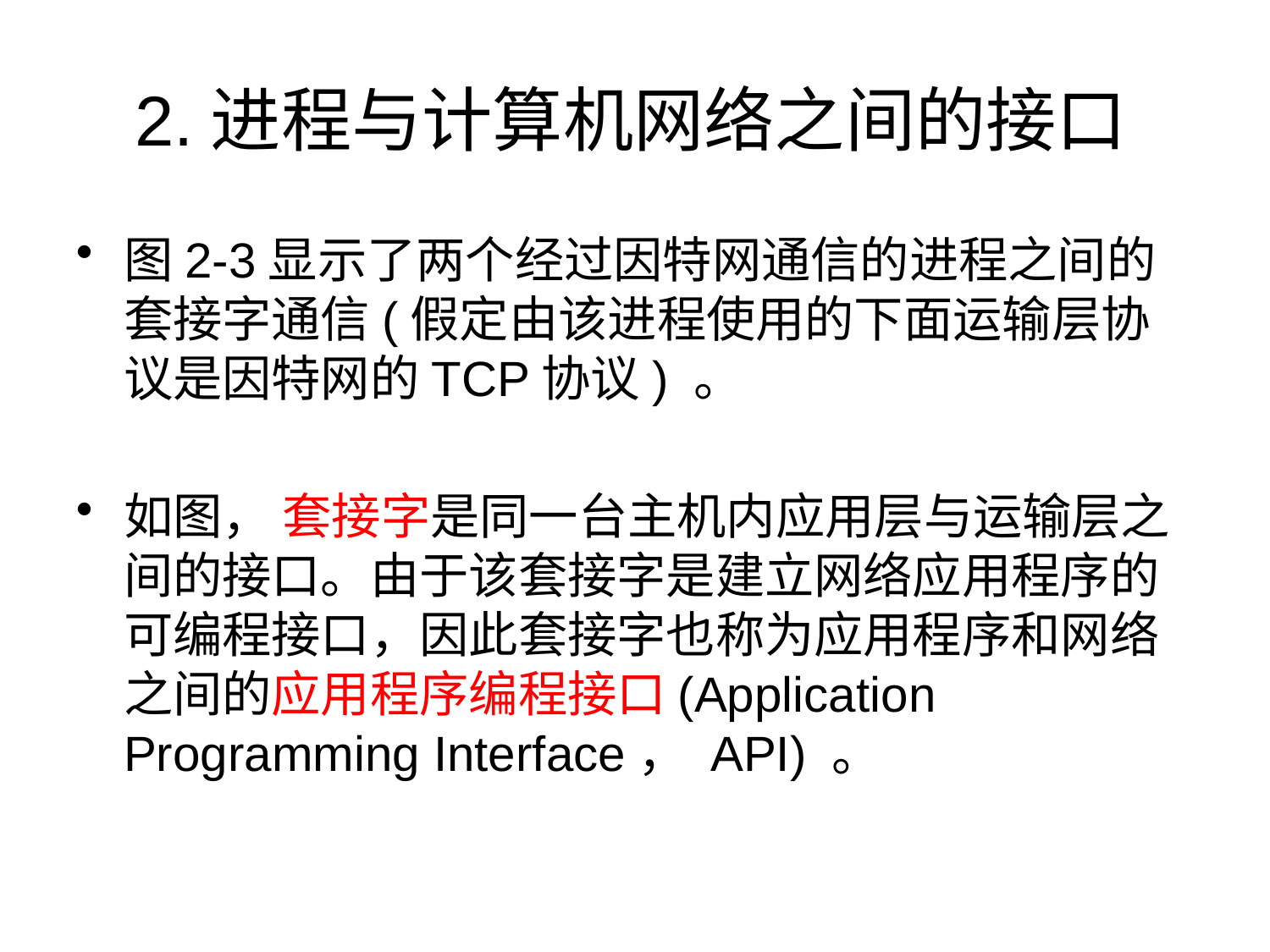

# 2.进程与计算机网络之间的接口
图2-3显示了两个经过因特网通信的进程之间的套接字通信(假定由该进程使用的下面运输层协议是因特网的TCP协议) 。

如图， 套接字是同一台主机内应用层与运输层之间的接口。由于该套接字是建立网络应用程序的可编程接口，因此套接字也称为应用程序和网络之间的应用程序编程接口(Application Programming Interface， API) 。